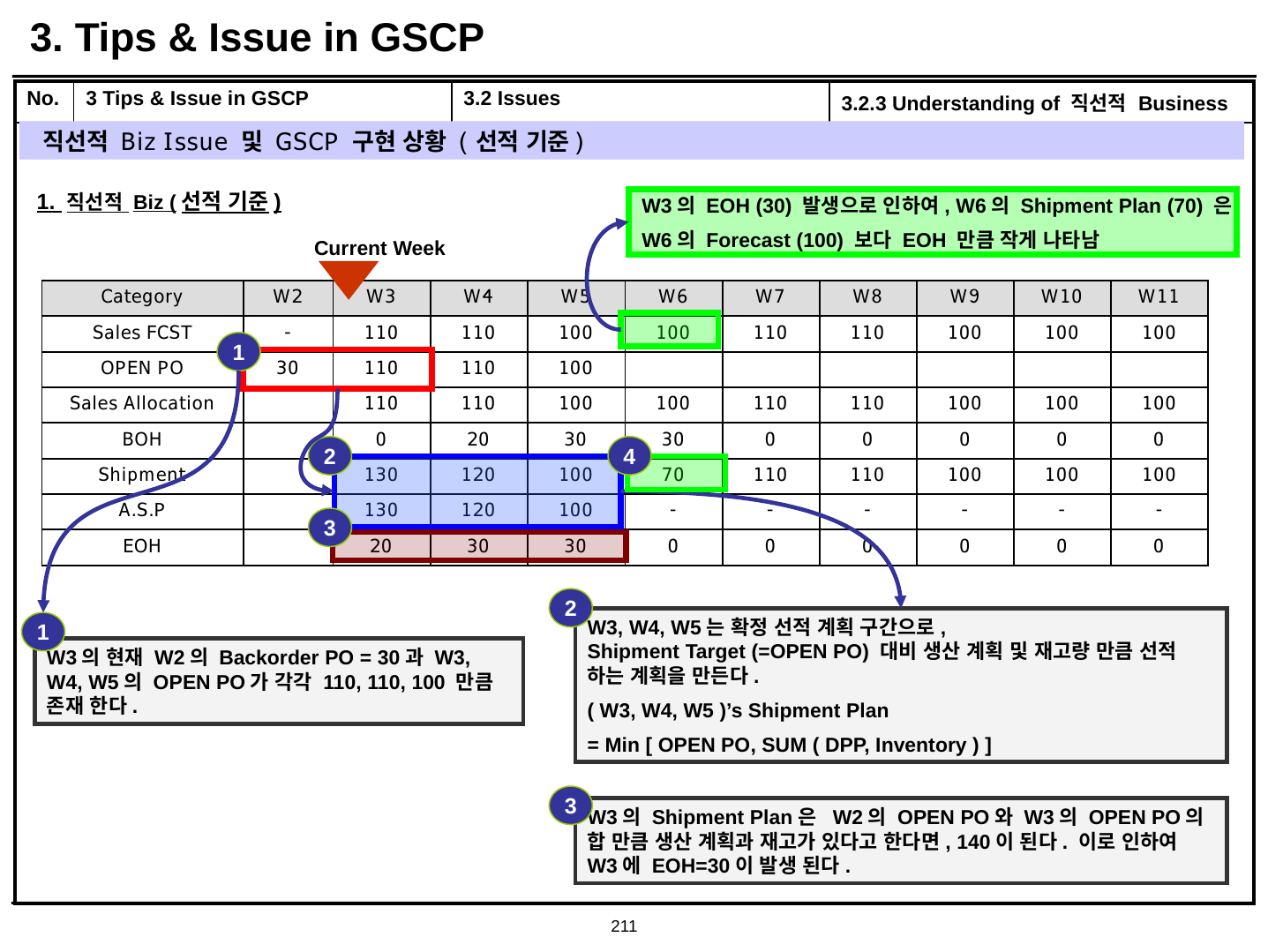

# 3. Tips & Issue in GSCP
| No. | 3 Tips & Issue in GSCP | 3.2 Issues | 3.2.3 Understanding of 직선적 Business |
| --- | --- | --- | --- |
|  |  |  |  |
직선적 Biz Issue 및 GSCP 구현 상황 (선적 기준)
1. 직선적 Biz (선적 기준)
W3의 EOH (30) 발생으로 인하여, W6의 Shipment Plan (70) 은
W6의 Forecast (100) 보다 EOH 만큼 작게 나타남

4

Current Week

| Category | W2 | W3 | W4 | W5 | W6 | W7 | W8 | W9 | W10 | W11 |
| --- | --- | --- | --- | --- | --- | --- | --- | --- | --- | --- |
| Sales FCST | - | 110 | 110 | 100 | 100 | 110 | 110 | 100 | 100 | 100 |
| OPEN PO | 30 | 110 | 110 | 100 |  |  |  |  |  |  |
| Sales Allocation |  | 110 | 110 | 100 | 100 | 110 | 110 | 100 | 100 | 100 |
| BOH |  | 0 | 20 | 30 | 30 | 0 | 0 | 0 | 0 | 0 |
| Shipment |  | 130 | 120 | 100 | 70 | 110 | 110 | 100 | 100 | 100 |
| A.S.P |  | 130 | 120 | 100 | - | - | - | - | - | - |
| EOH |  | 20 | 30 | 30 | 0 | 0 | 0 | 0 | 0 | 0 |
1

1
W3의 현재 W2의 Backorder PO = 30과 W3, W4, W5의 OPEN PO가 각각 110, 110, 100 만큼 존재 한다.
2

2
W3, W4, W5는 확정 선적 계획 구간으로,                                               Shipment Target (=OPEN PO) 대비 생산 계획 및 재고량 만큼 선적 하는 계획을 만든다.
( W3, W4, W5 )’s Shipment Plan
= Min [ OPEN PO, SUM ( DPP, Inventory ) ]
3

3
W3의 Shipment Plan은  W2의 OPEN PO와 W3의 OPEN PO의 합 만큼 생산 계획과 재고가 있다고 한다면, 140이 된다. 이로 인하여 W3에 EOH=30이 발생 된다.
211